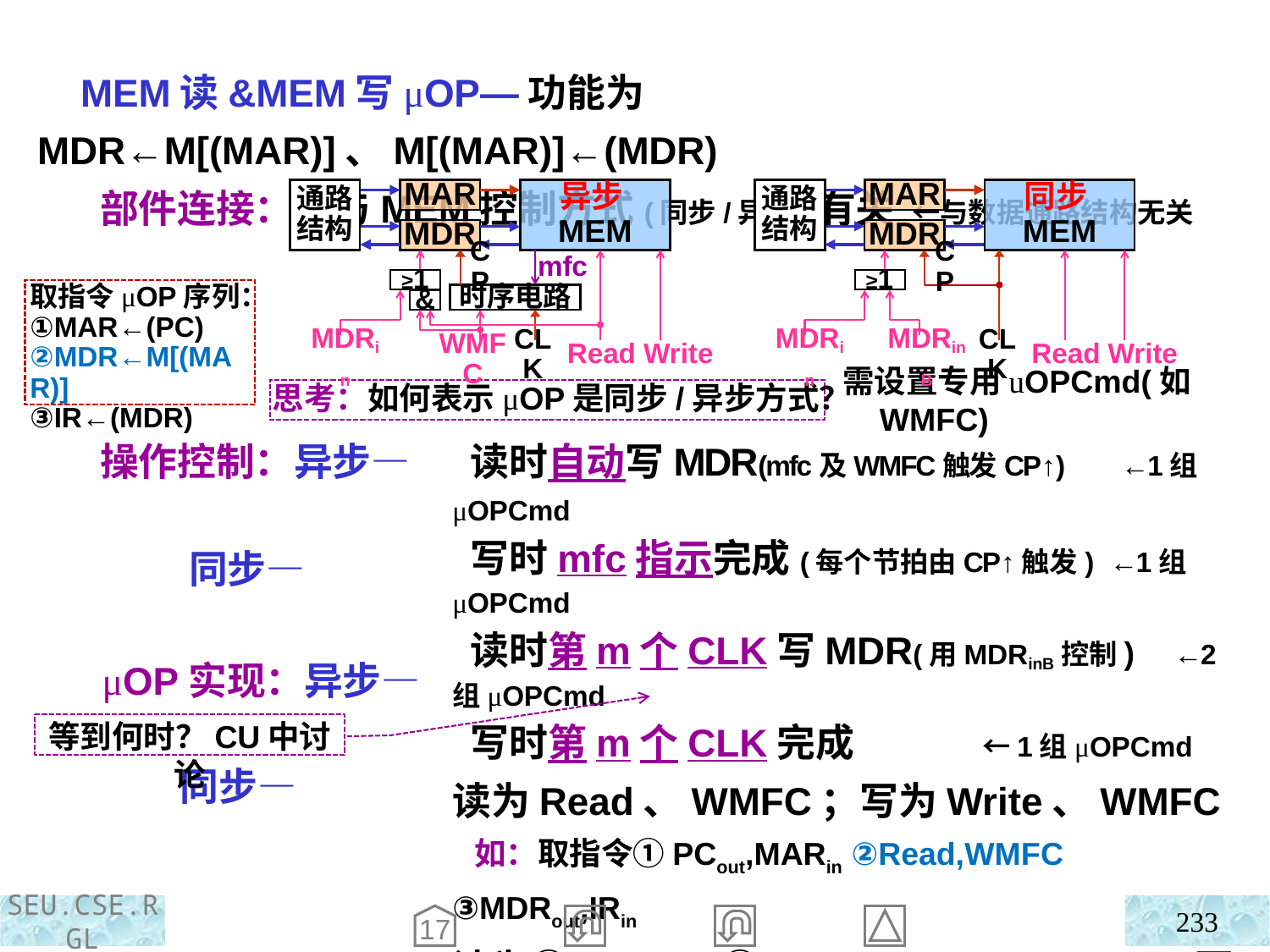

MEM读&MEM写μOP—功能为MDR←M[(MAR)]、M[(MAR)]←(MDR)
      部件连接：仅与MEM控制方式(同步/异步)有关  ←与数据通路结构无关
通路结构
MAR
异步MEM
MDR
CP
mfc
≥1
时序电路
&
MDRin
CLK
Read Write
WMFC
通路结构
MAR
同步MEM
MDR
CP
≥1
MDRin
MDRinB
CLK
Read Write
取指令μOP序列：
①MAR←(PC)
②MDR←M[(MAR)]
③IR←(MDR)
思考：如何表示μOP是同步/异步方式？
需设置专用uOPCmd(如WMFC)
      操作控制：异步—

                同步—

      μOP实现：异步—

               同步—
 读时自动写MDR(mfc及WMFC触发CP↑)      ←1组μOPCmd
 写时mfc指示完成(每个节拍由CP↑触发)  ←1组μOPCmd
 读时第m个CLK写MDR(用MDRinB控制)    ←2组μOPCmd
 写时第m个CLK完成              ←1组μOPCmd
读为Read、WMFC；写为Write、WMFC
  如：取指令①PCout,MARin ②Read,WMFC ③MDRout,IRin
读为①Read，②MDRinB(第m个CLK时)；写为Write
  如：取指令①PCout,MARin ②Read ③  ④MDRinB
            ⑤MDRout,IRin
等到何时？CU中讨论

233
17